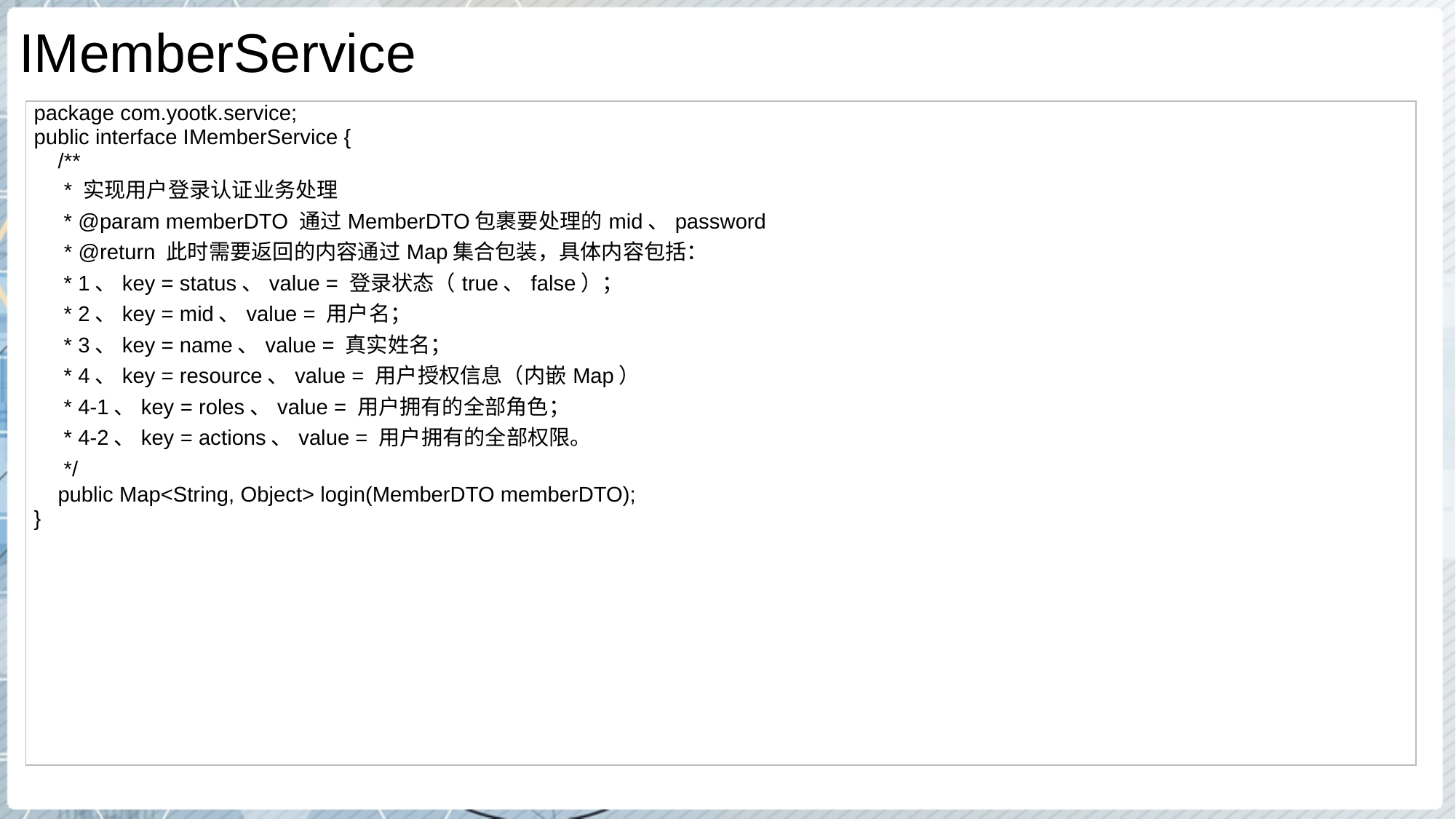

# IMemberService
| package com.yootk.service; public interface IMemberService { /\*\* \* 实现用户登录认证业务处理 \* @param memberDTO 通过MemberDTO包裹要处理的mid、password \* @return 此时需要返回的内容通过Map集合包装，具体内容包括： \* 1、key = status、value = 登录状态（true、false）； \* 2、key = mid、value = 用户名； \* 3、key = name、value = 真实姓名； \* 4、key = resource、value = 用户授权信息（内嵌Map） \* 4-1、key = roles、value = 用户拥有的全部角色； \* 4-2、key = actions、value = 用户拥有的全部权限。 \*/ public Map<String, Object> login(MemberDTO memberDTO); } |
| --- |